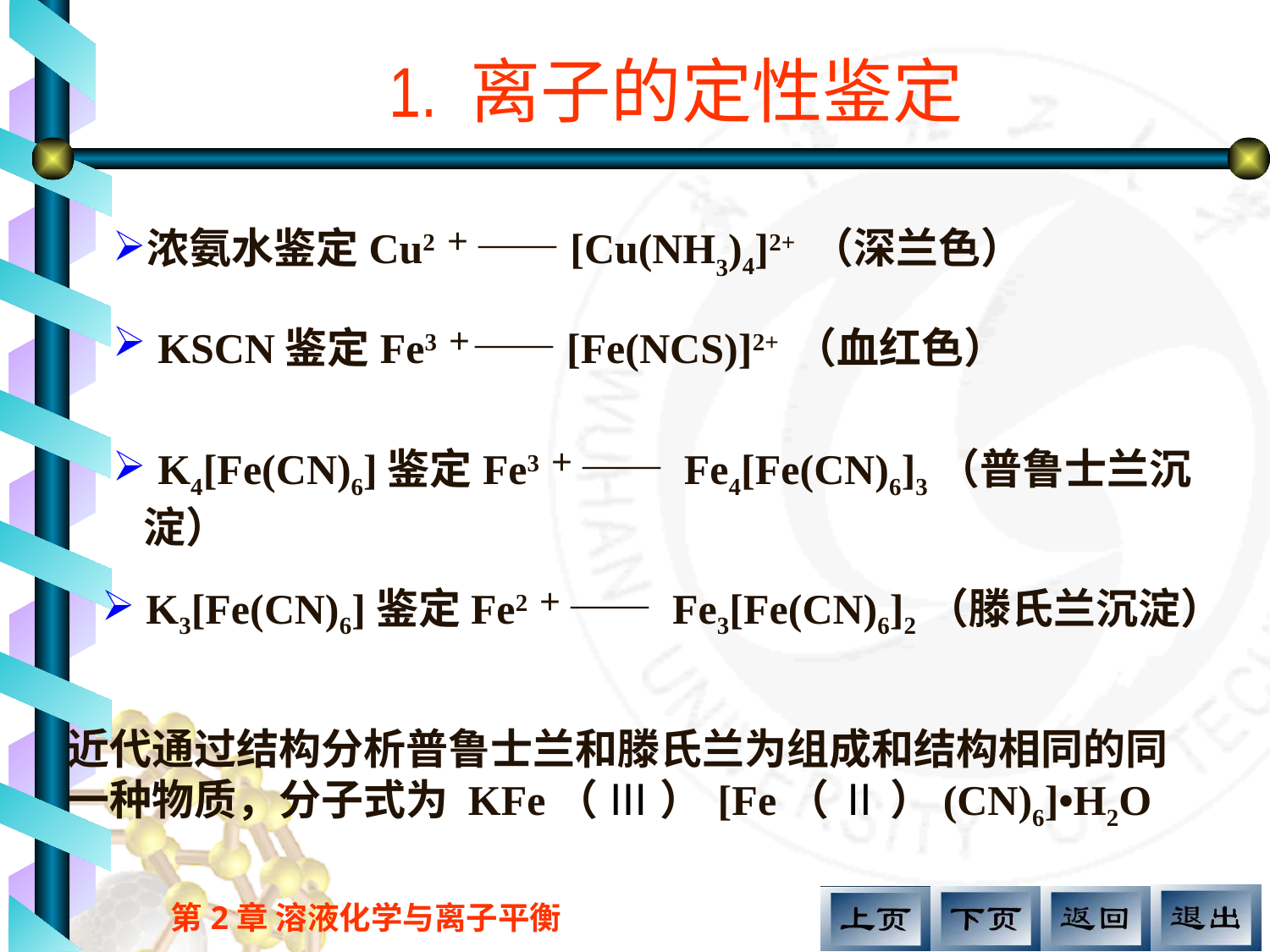

# 1. 离子的定性鉴定
浓氨水鉴定Cu2＋ ——[Cu(NH3)4]2+ （深兰色）
 KSCN鉴定Fe3＋——[Fe(NCS)]2+ （血红色）
 K4[Fe(CN)6]鉴定Fe3＋ —— Fe4[Fe(CN)6]3（普鲁士兰沉淀）
 K3[Fe(CN)6]鉴定Fe2＋ —— Fe3[Fe(CN)6]2（滕氏兰沉淀）

近代通过结构分析普鲁士兰和滕氏兰为组成和结构相同的同一种物质，分子式为 KFe（ Ⅲ ） [Fe（ Ⅱ ）(CN)6]•H2O